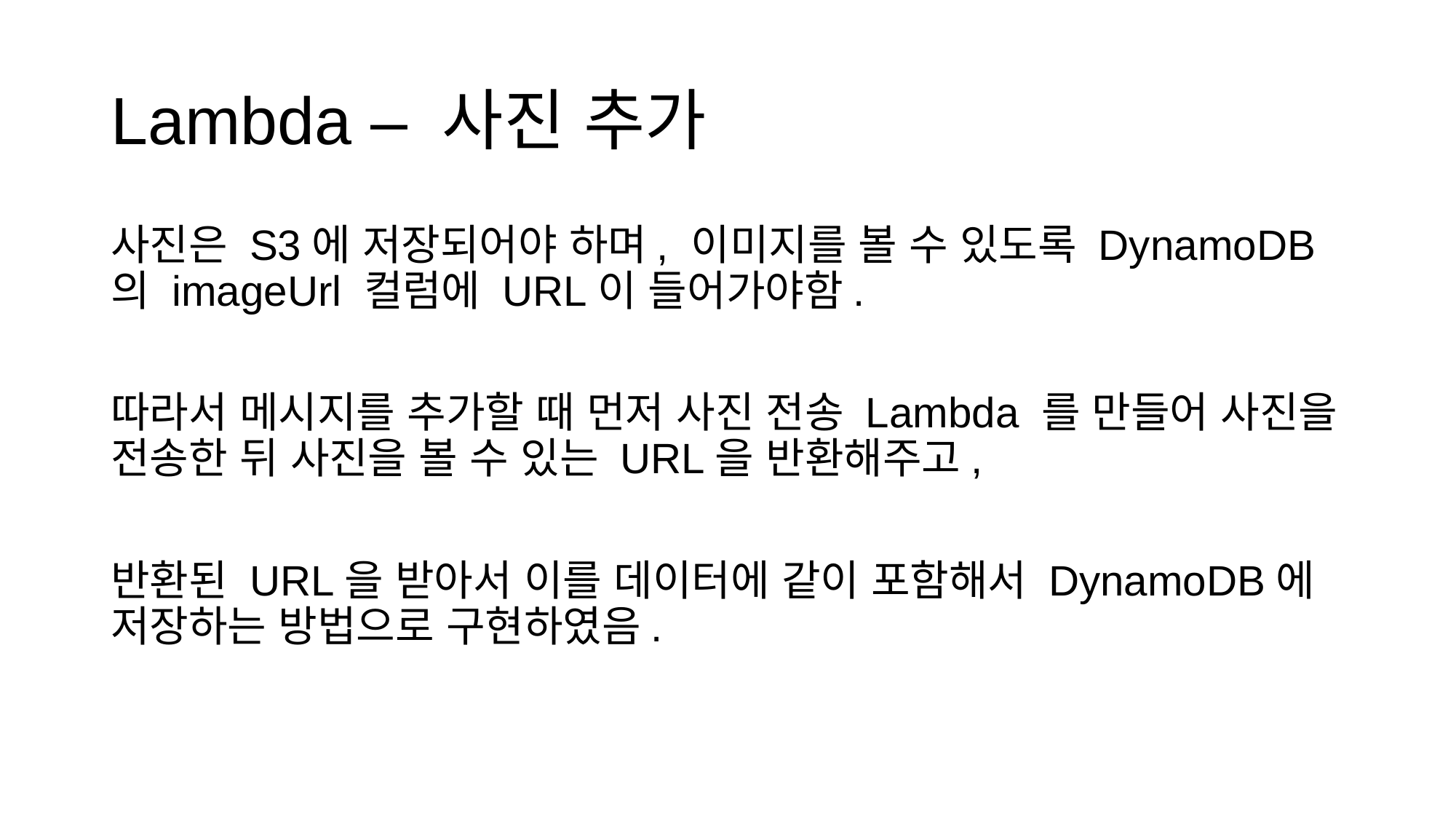

# Lambda – 사진 추가
사진은 S3에 저장되어야 하며, 이미지를 볼 수 있도록 DynamoDB의 imageUrl 컬럼에 URL이 들어가야함.

따라서 메시지를 추가할 때 먼저 사진 전송 Lambda 를 만들어 사진을 전송한 뒤 사진을 볼 수 있는 URL을 반환해주고,

반환된 URL을 받아서 이를 데이터에 같이 포함해서 DynamoDB에 저장하는 방법으로 구현하였음.